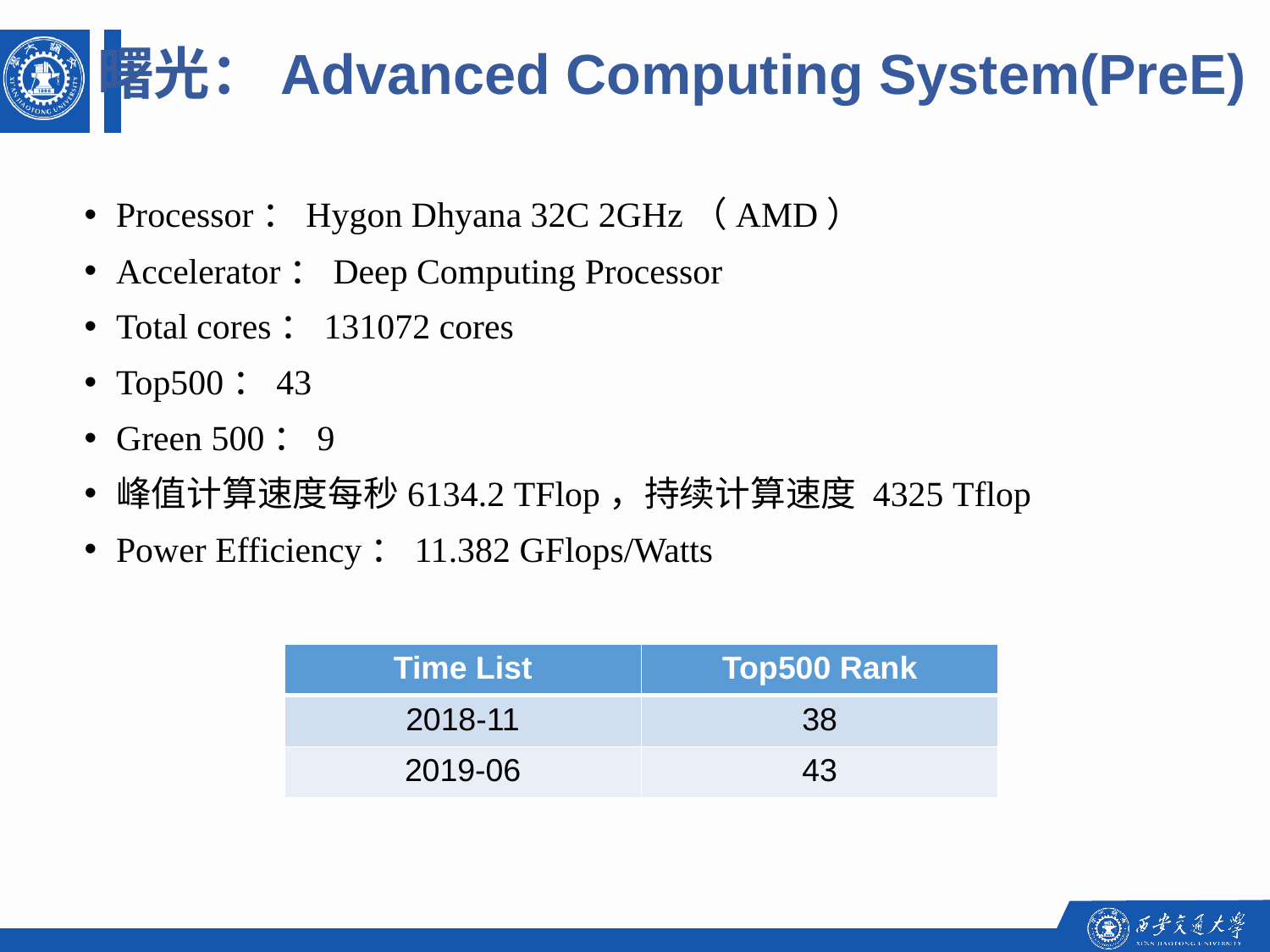

曙光：Advanced Computing System(PreE)
Processor：Hygon Dhyana 32C 2GHz（AMD）
Accelerator：Deep Computing Processor
Total cores：131072 cores
Top500：43
Green 500：9
峰值计算速度每秒6134.2 TFlop，持续计算速度 4325 Tflop
Power Efficiency：11.382 GFlops/Watts
| Time List | Top500 Rank |
| --- | --- |
| 2018-11 | 38 |
| 2019-06 | 43 |